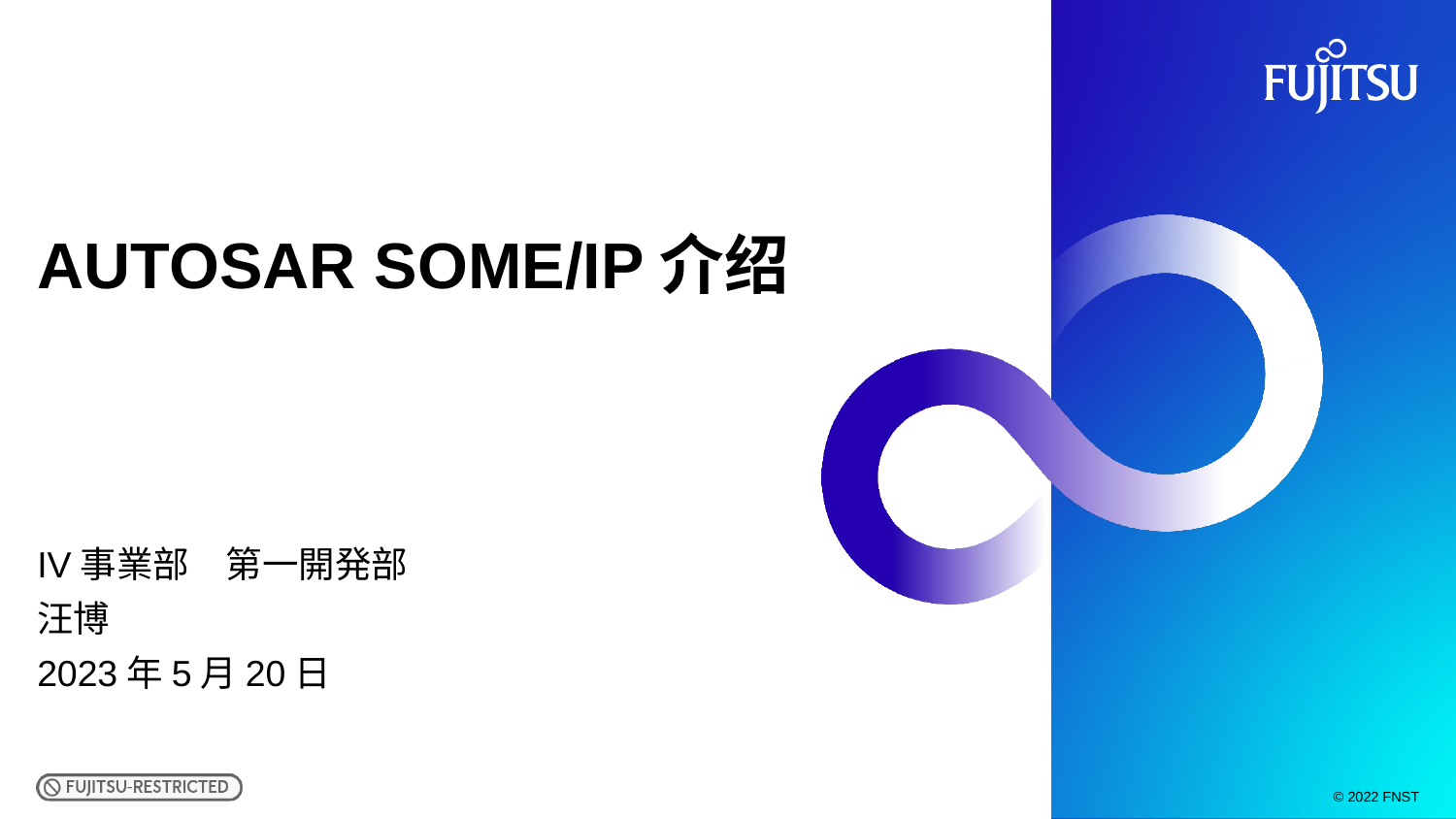

# AUTOSAR SOME/IP介绍
IV事業部　第一開発部
汪博
2023年5月20日
© 2022 FNST